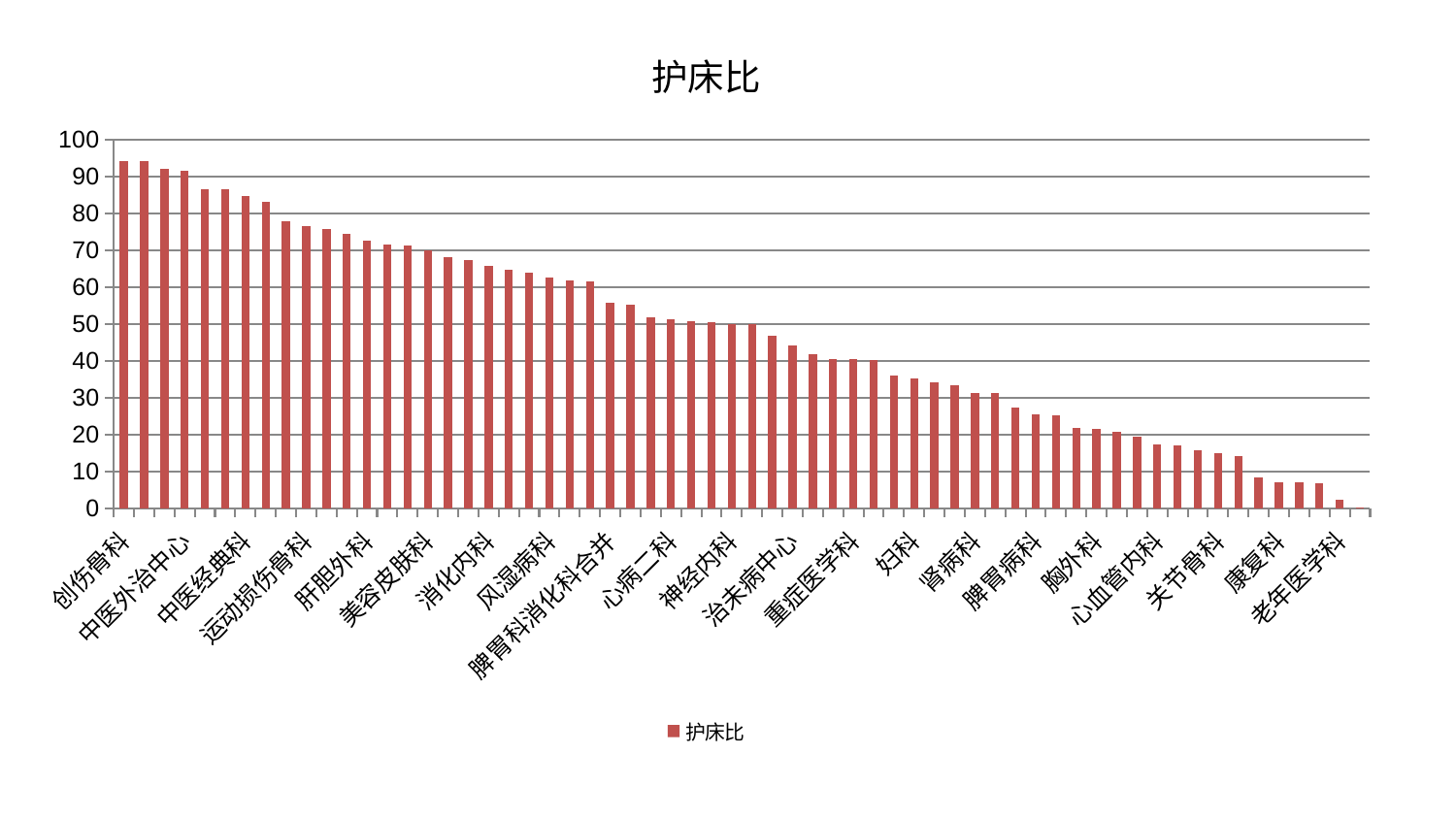

### Chart: 护床比

| Category | 护床比 |
|---|---|
| 创伤骨科 | 94.28826110883381 |
| 心病三科 | 94.20568558520395 |
| 耳鼻喉科 | 92.07841270048469 |
| 中医外治中心 | 91.63825484611634 |
| 产科 | 86.67667820421883 |
| 医院 | 86.61185046295033 |
| 中医经典科 | 84.64799478897721 |
| 乳腺甲状腺外科 | 83.20607232236799 |
| 东区重症医学科 | 77.89933942153083 |
| 运动损伤骨科 | 76.63382239180558 |
| 肝病科 | 75.79000458048124 |
| 西区重症医学科 | 74.42332498427614 |
| 肝胆外科 | 72.69493151464607 |
| 脑病二科 | 71.59746566225319 |
| 儿科 | 71.34952124424574 |
| 美容皮肤科 | 69.85832828268539 |
| 心病一科 | 68.2590698347341 |
| 东区肾病科 | 67.33128221029196 |
| 消化内科 | 65.77964979346329 |
| 肿瘤内科 | 64.71165809827342 |
| 显微骨科 | 63.886655444231245 |
| 风湿病科 | 62.69219644632715 |
| 泌尿外科 | 61.82925724749213 |
| 血液科 | 61.43117412298984 |
| 脾胃科消化科合并 | 55.631278192190315 |
| 妇二科 | 55.22387264021287 |
| 脑病三科 | 51.74379275346794 |
| 心病二科 | 51.222383868130585 |
| 男科 | 50.883476617937305 |
| 妇科妇二科合并 | 50.357588024392584 |
| 神经内科 | 50.09223715802891 |
| 肾脏内科 | 49.962141384302214 |
| 脊柱骨科 | 46.786754371006566 |
| 治未病中心 | 44.09207831442994 |
| 内分泌科 | 41.92325991320123 |
| 微创骨科 | 40.49859224551013 |
| 重症医学科 | 40.44764860345333 |
| 口腔科 | 40.12355228531388 |
| 普通外科 | 36.05148091302153 |
| 妇科 | 35.09534188464152 |
| 神经外科 | 34.11619121998355 |
| 眼科 | 33.34555332435632 |
| 肾病科 | 31.294218722521492 |
| 身心医学科 | 31.21997207948859 |
| 小儿骨科 | 27.43371005864128 |
| 脾胃病科 | 25.517064285287304 |
| 周围血管科 | 25.251251817510003 |
| 小儿推拿科 | 21.70094527596882 |
| 胸外科 | 21.524188511779528 |
| 综合内科 | 20.734518302823112 |
| 针灸科 | 19.546370992403773 |
| 心血管内科 | 17.33225389663955 |
| 呼吸内科 | 17.113740620271223 |
| 骨科 | 15.70225583786431 |
| 关节骨科 | 14.879969490379864 |
| 推拿科 | 14.04845171564013 |
| 皮肤科 | 8.325002525531877 |
| 康复科 | 7.169644896999916 |
| 脑病一科 | 7.160614369661222 |
| 心病四科 | 6.753872699466679 |
| 老年医学科 | 2.2894923579279247 |
| 肛肠科 | 0.1605948769882959 |
31